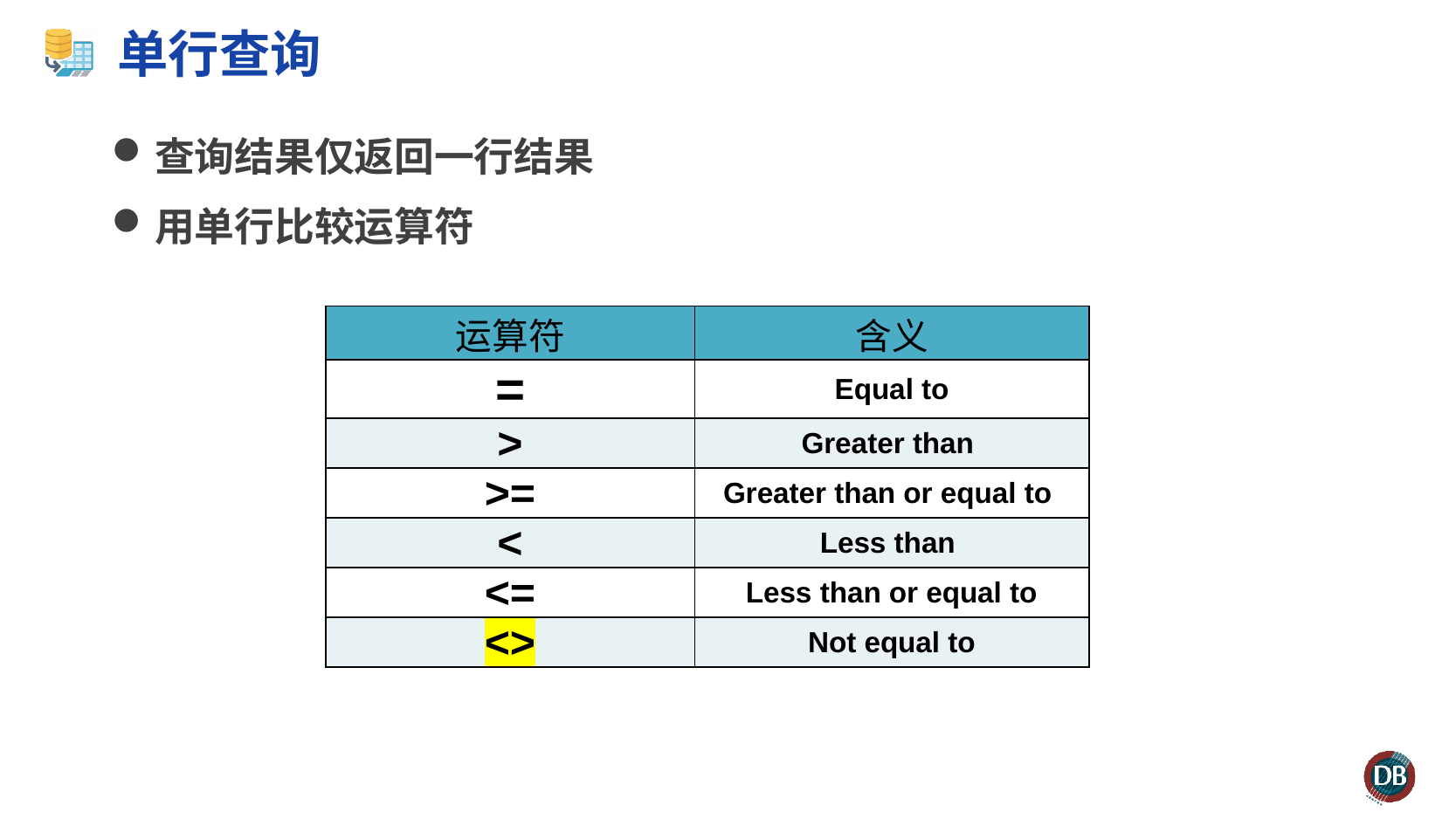

# 单行查询
查询结果仅返回一行结果
用单行比较运算符
| 运算符 | 含义 |
| --- | --- |
| = | Equal to |
| > | Greater than |
| >= | Greater than or equal to |
| < | Less than |
| <= | Less than or equal to |
| <> | Not equal to |